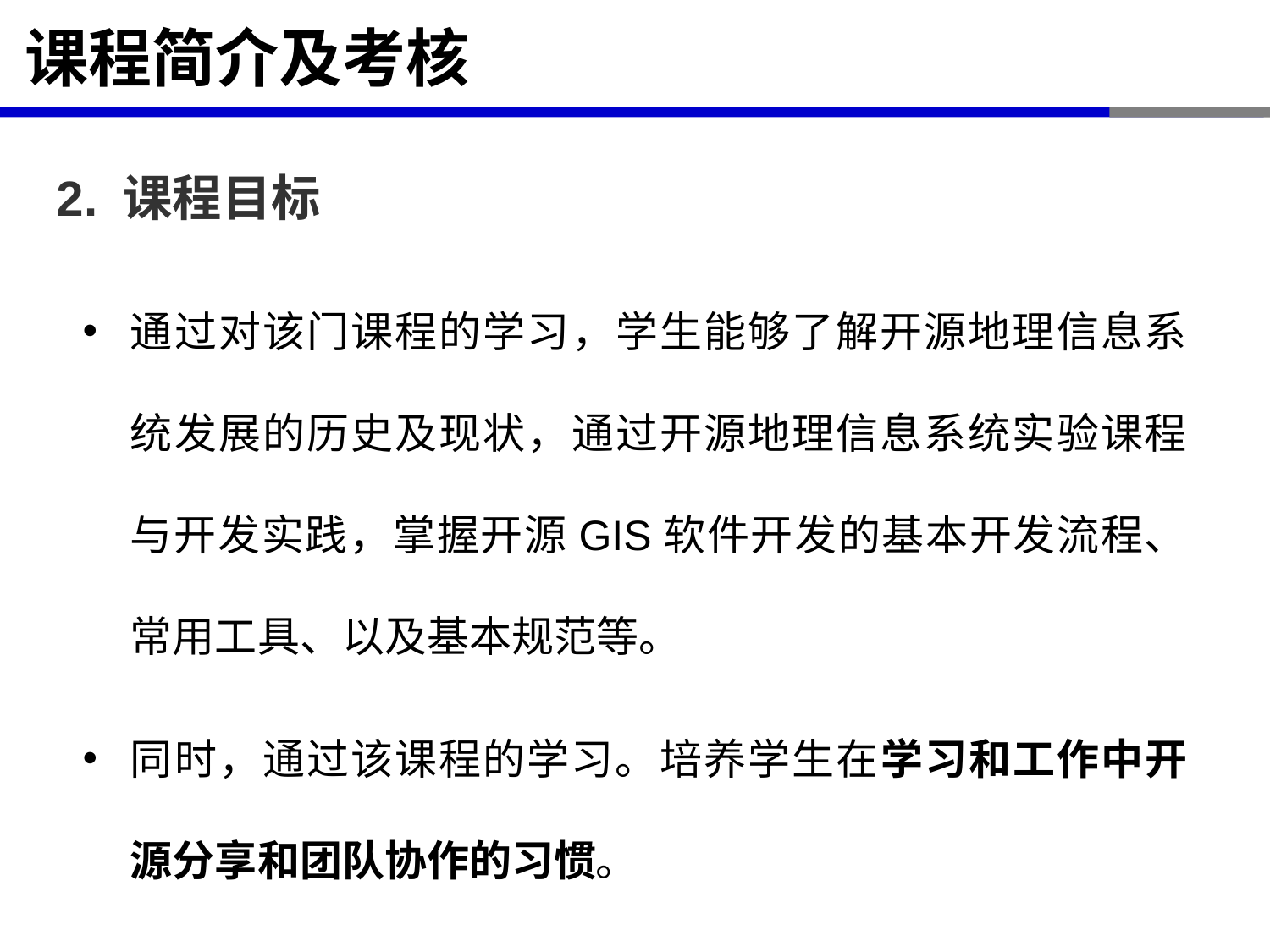

# 课程简介及考核
2. 课程目标
通过对该门课程的学习，学生能够了解开源地理信息系统发展的历史及现状，通过开源地理信息系统实验课程与开发实践，掌握开源GIS软件开发的基本开发流程、常用工具、以及基本规范等。
同时，通过该课程的学习。培养学生在学习和工作中开源分享和团队协作的习惯。